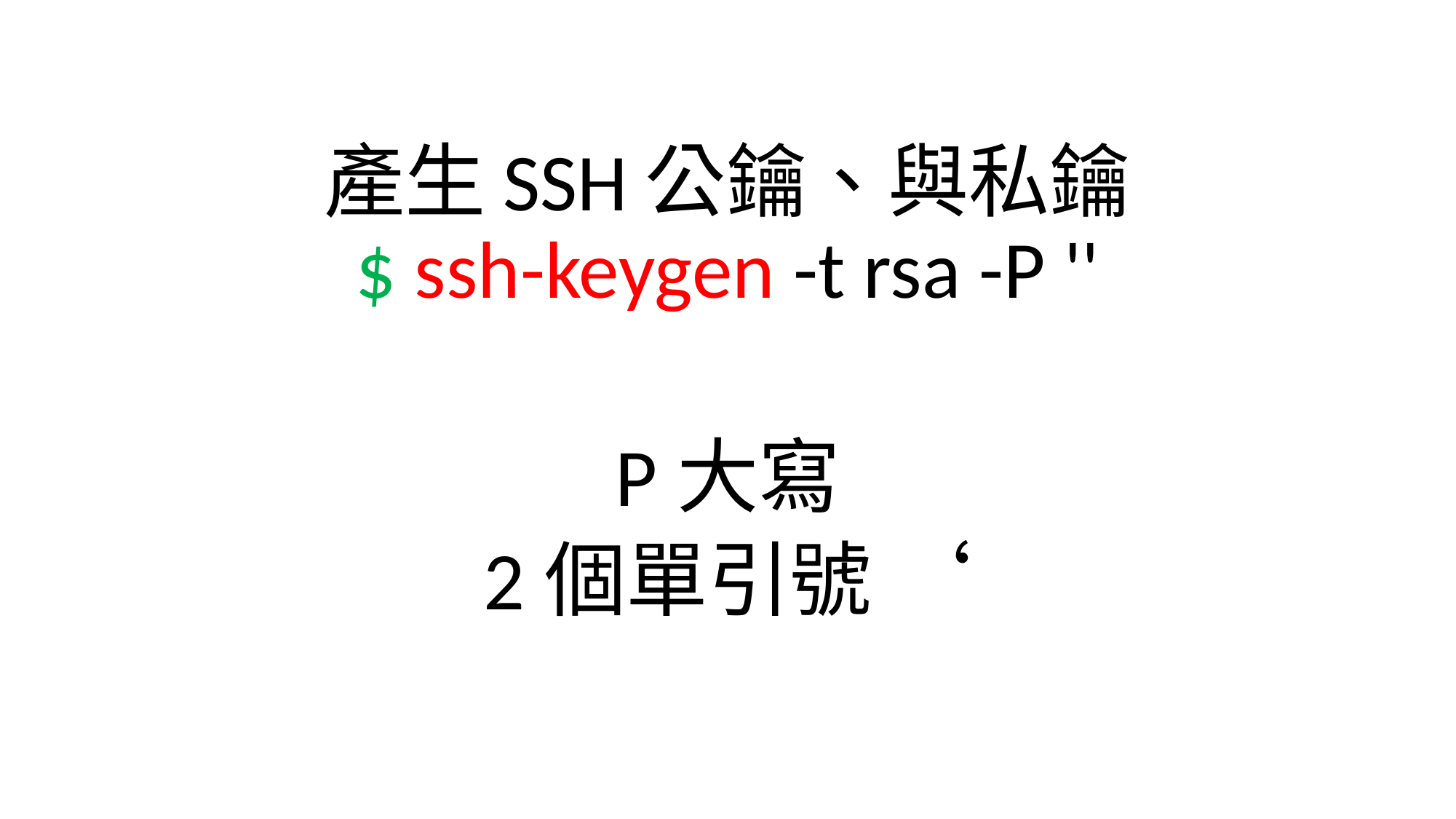

# 產生SSH公鑰、與私鑰 $ ssh-keygen -t rsa -P ''
P大寫
2個單引號 ‘